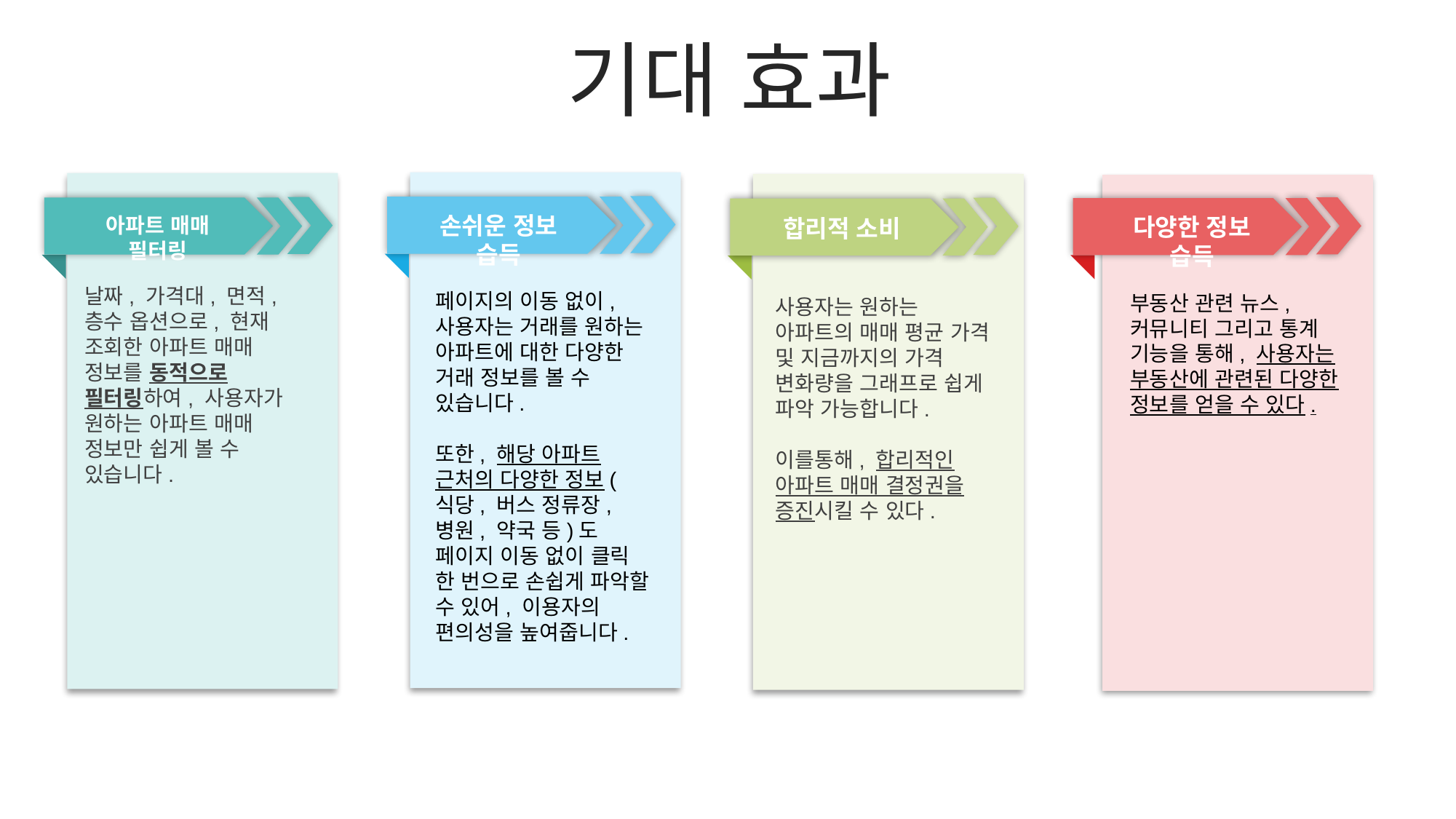

기대 효과

손쉬운 정보 습득
페이지의 이동 없이, 사용자는 거래를 원하는 아파트에 대한 다양한 거래 정보를 볼 수 있습니다.
또한, 해당 아파트 근처의 다양한 정보(식당, 버스 정류장, 병원, 약국 등)도 페이지 이동 없이 클릭 한 번으로 손쉽게 파악할 수 있어, 이용자의 편의성을 높여줍니다.

아파트 매매 필터링
날짜, 가격대, 면적, 층수 옵션으로, 현재 조회한 아파트 매매 정보를 동적으로 필터링하여, 사용자가 원하는 아파트 매매 정보만 쉽게 볼 수 있습니다.

합리적 소비
사용자는 원하는 아파트의 매매 평균 가격 및 지금까지의 가격 변화량을 그래프로 쉽게 파악 가능합니다.

이를통해, 합리적인 아파트 매매 결정권을 증진시킬 수 있다.

다양한 정보 습득
부동산 관련 뉴스, 커뮤니티 그리고 통계 기능을 통해, 사용자는 부동산에 관련된 다양한 정보를 얻을 수 있다.